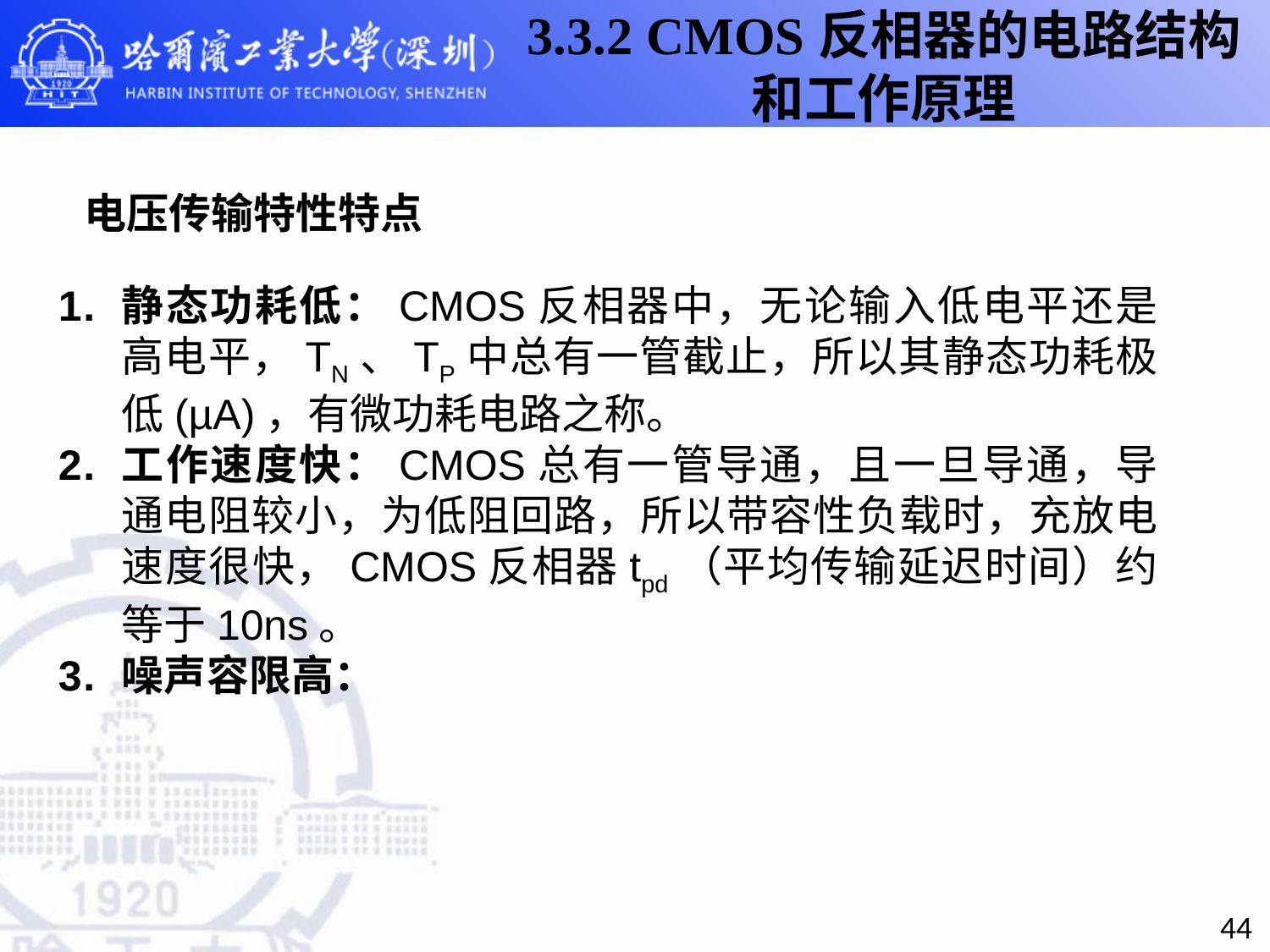

3.3.2 CMOS反相器的电路结构和工作原理
# 电压传输特性特点
静态功耗低：CMOS反相器中，无论输入低电平还是高电平，TN、TP中总有一管截止，所以其静态功耗极低(µA)，有微功耗电路之称。
工作速度快：CMOS总有一管导通，且一旦导通，导通电阻较小，为低阻回路，所以带容性负载时，充放电速度很快，CMOS反相器tpd（平均传输延迟时间）约等于10ns。
噪声容限高：